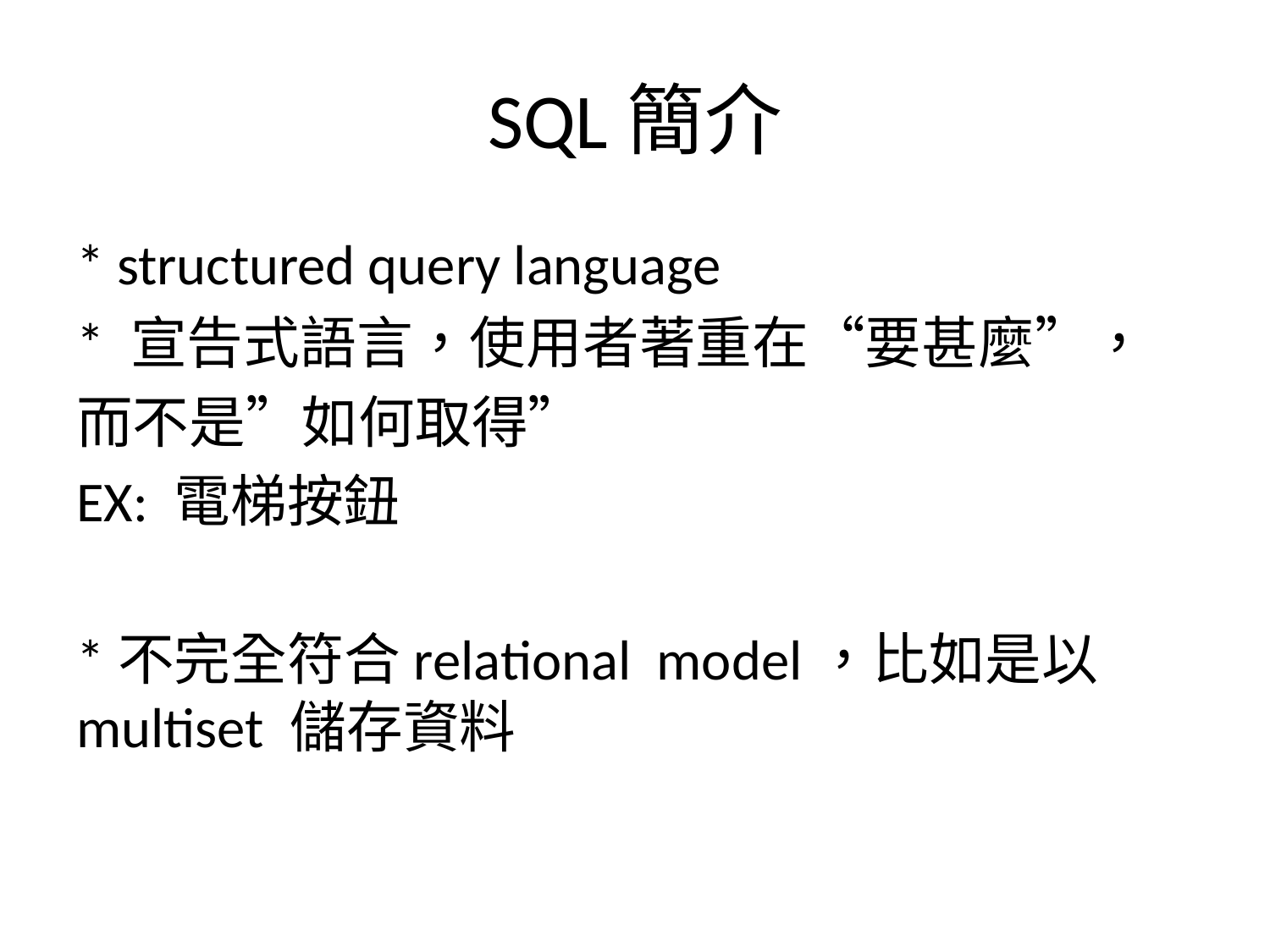

# SQL簡介
* structured query language
* 宣告式語言，使用者著重在“要甚麼”，
而不是”如何取得”
EX: 電梯按鈕

*不完全符合relational  model，比如是以multiset 儲存資料